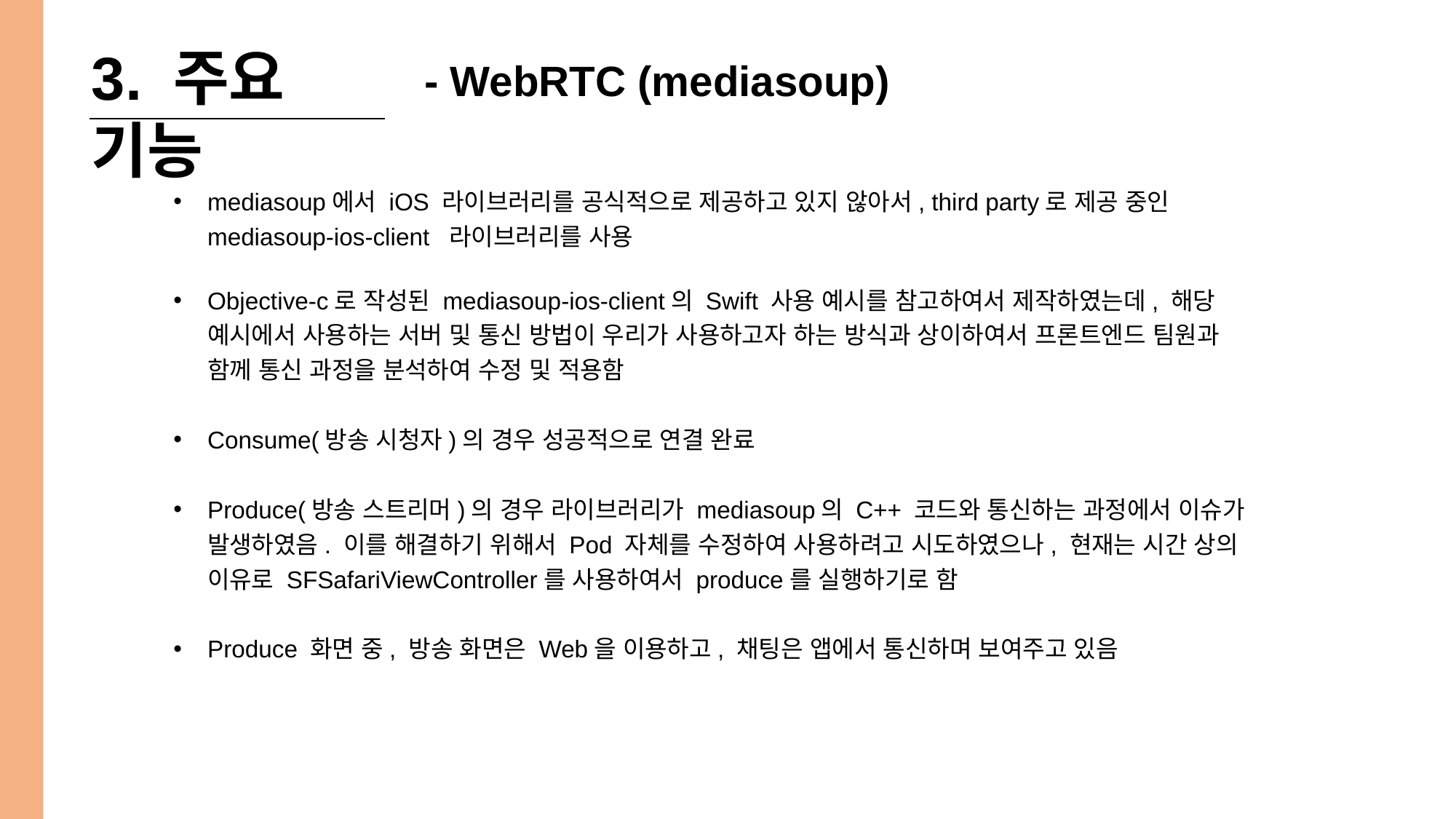

3. 주요 기능
- WebRTC (mediasoup)
mediasoup에서 iOS 라이브러리를 공식적으로 제공하고 있지 않아서, third party로 제공 중인 mediasoup-ios-client  라이브러리를 사용
Objective-c로 작성된 mediasoup-ios-client의 Swift 사용 예시를 참고하여서 제작하였는데, 해당 예시에서 사용하는 서버 및 통신 방법이 우리가 사용하고자 하는 방식과 상이하여서 프론트엔드 팀원과 함께 통신 과정을 분석하여 수정 및 적용함
Consume(방송 시청자)의 경우 성공적으로 연결 완료
Produce(방송 스트리머)의 경우 라이브러리가 mediasoup의 C++ 코드와 통신하는 과정에서 이슈가 발생하였음. 이를 해결하기 위해서 Pod 자체를 수정하여 사용하려고 시도하였으나, 현재는 시간 상의 이유로 SFSafariViewController를 사용하여서 produce를 실행하기로 함
Produce 화면 중, 방송 화면은 Web을 이용하고, 채팅은 앱에서 통신하며 보여주고 있음